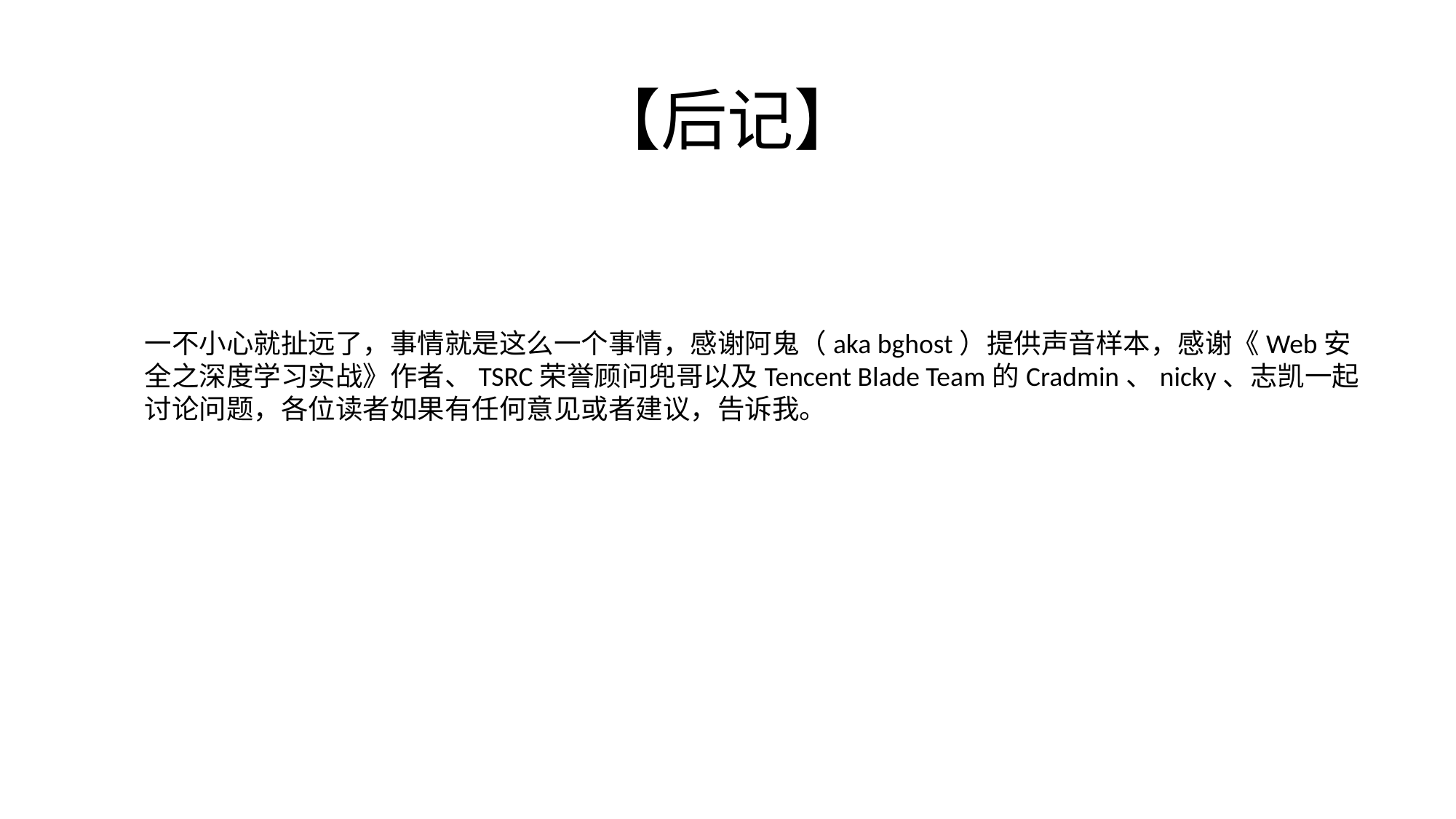

# 【后记】

一不小心就扯远了，事情就是这么一个事情，感谢阿鬼（aka bghost）提供声音样本，感谢《Web安全之深度学习实战》作者、TSRC荣誉顾问兜哥以及Tencent Blade Team的Cradmin、nicky、志凯一起讨论问题，各位读者如果有任何意见或者建议，告诉我。